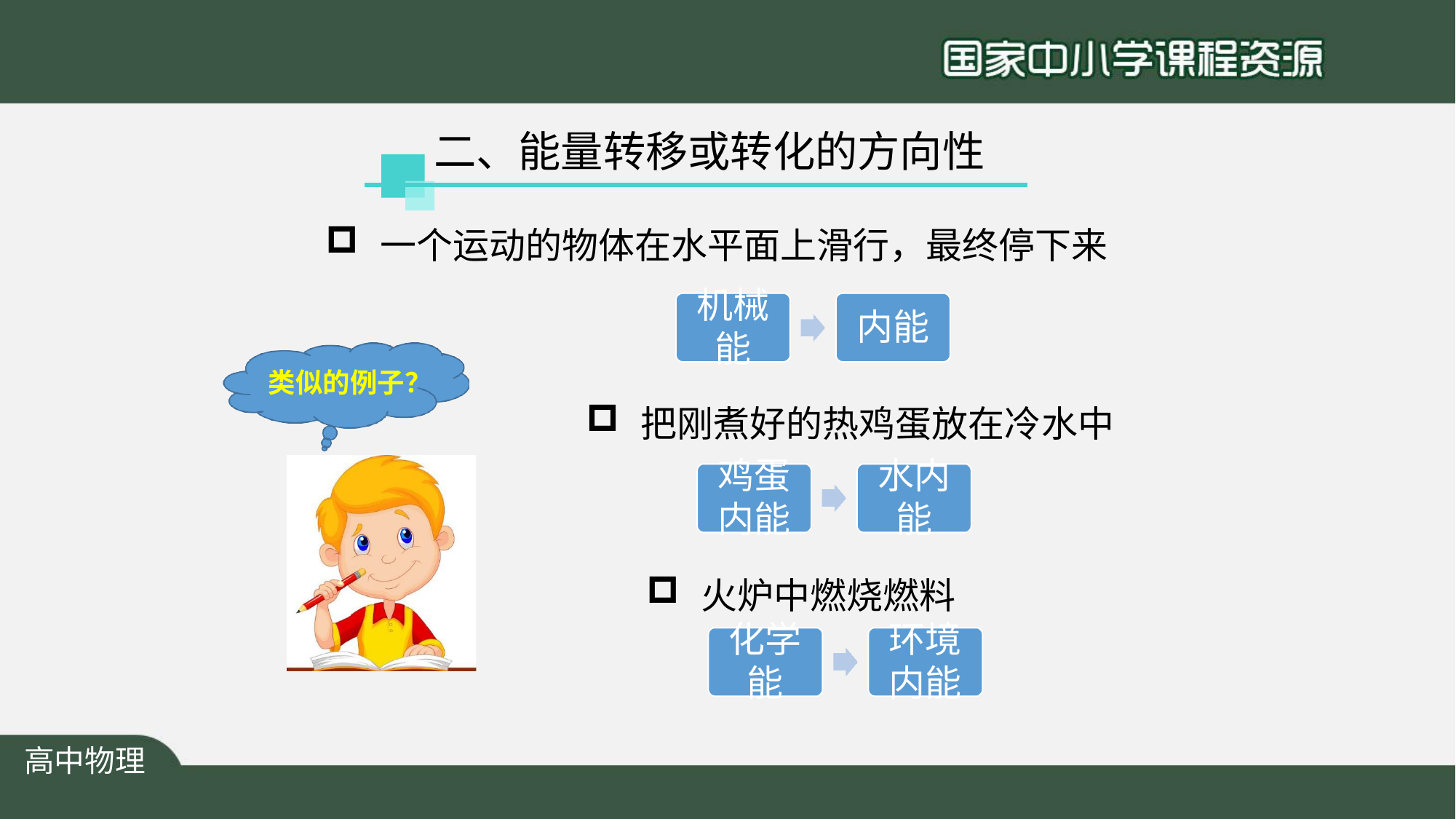

# 二、能量转移或转化的方向性

一个运动的物体在水平面上滑行，最终停下来
机械

内能

能

类似的例子？
把刚煮好的热鸡蛋放在冷水中
鸡蛋 内能
水内 能

火炉中燃烧燃料
化学 能
环境 内能

高中物理